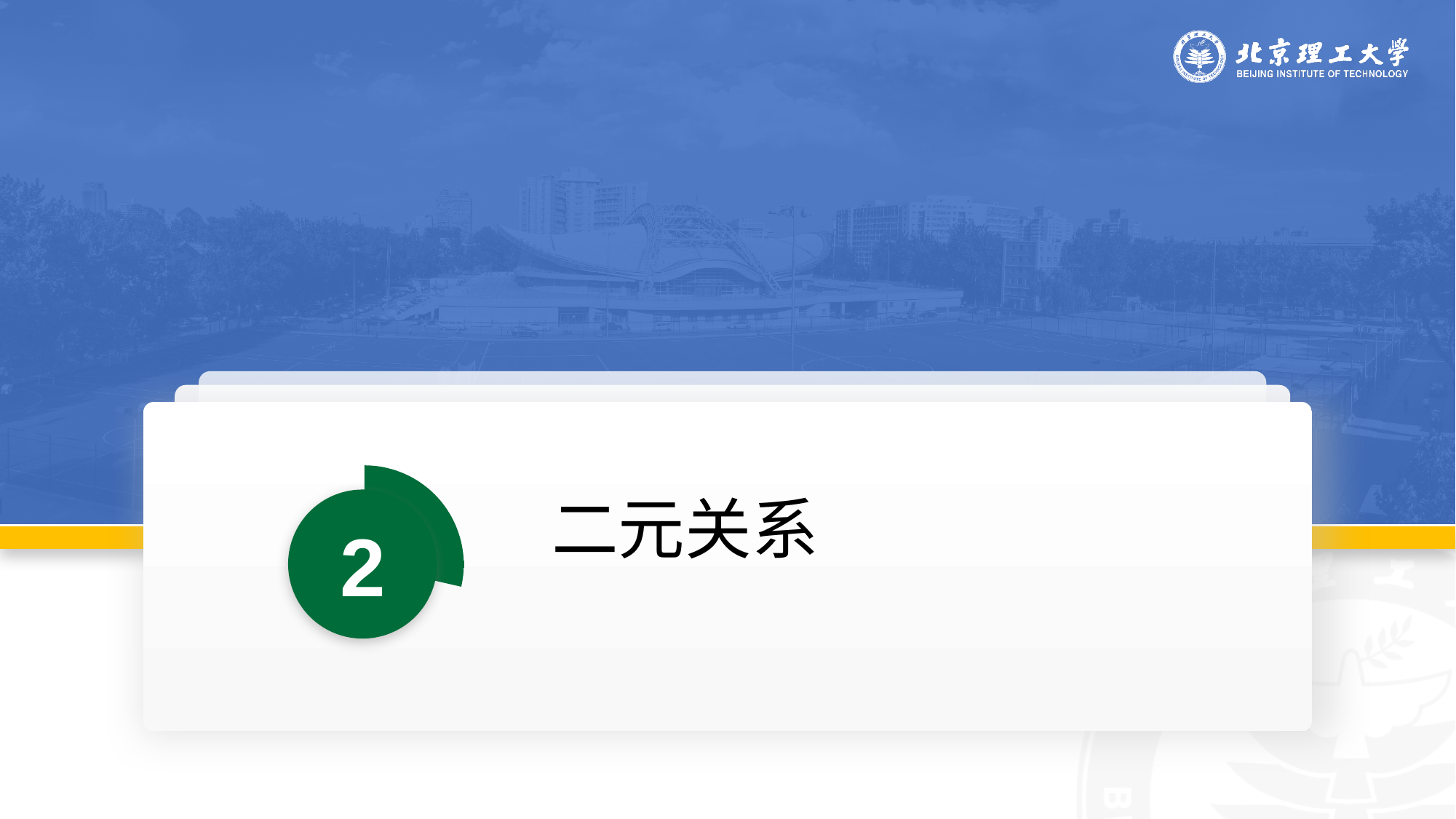

### Chart

| Category | 销售额 |
|---|---|
| 第一季度 | 2.0 |
| 第二季度 | 5.0 |
二元关系
2